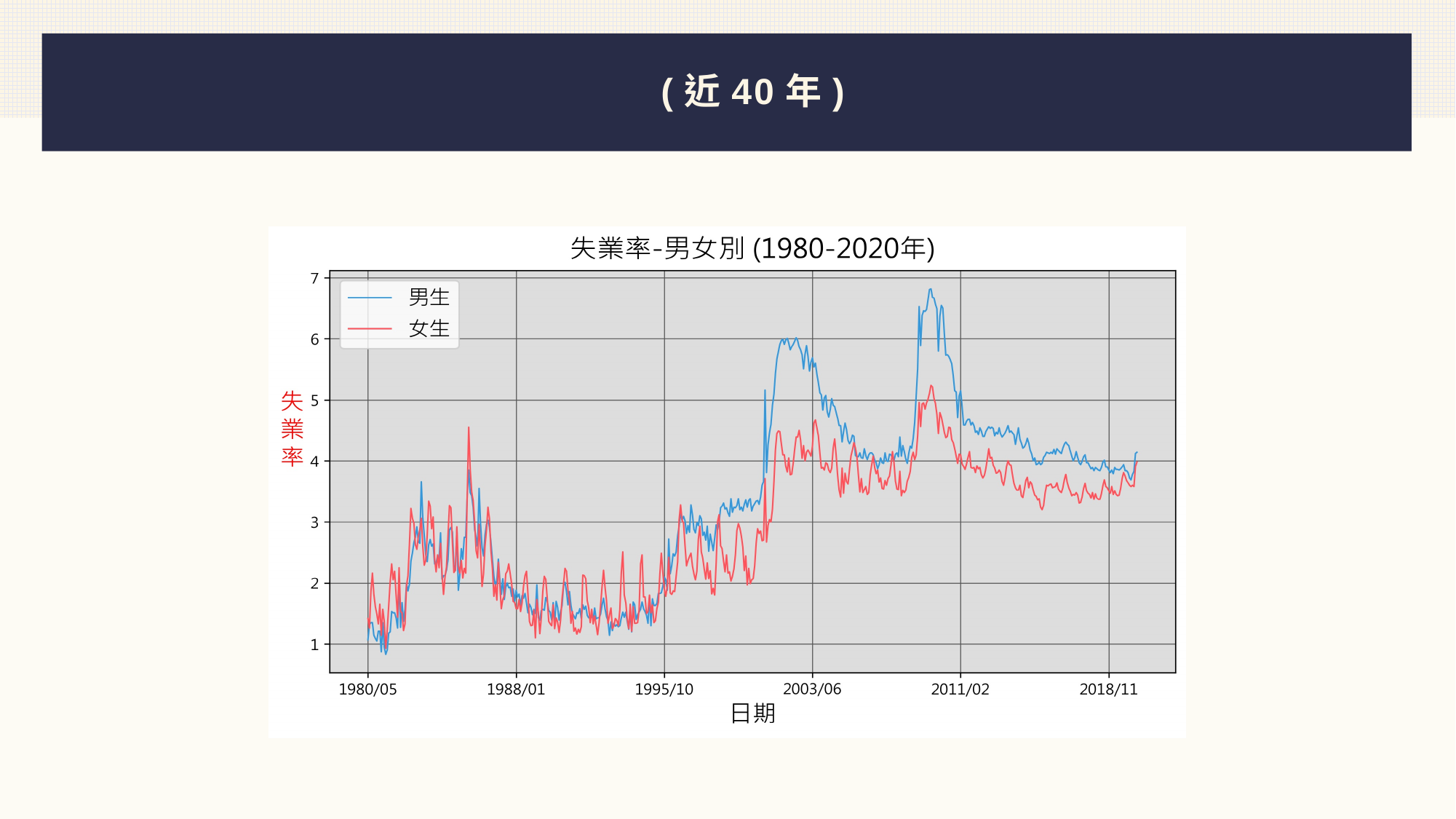

# (近40年)

### Chart

| Category |
|---|